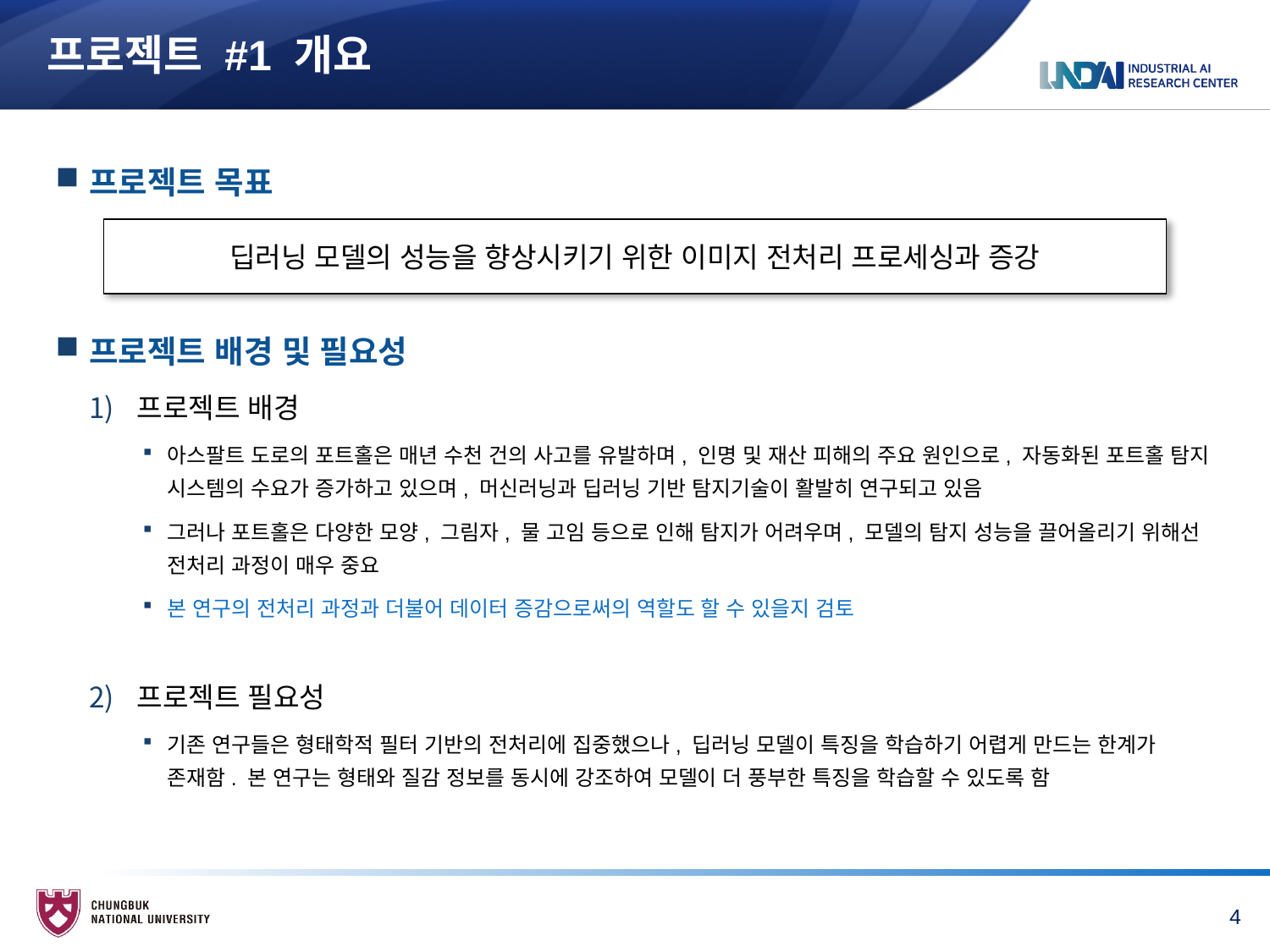

# 프로젝트 #1 개요
프로젝트 목표

프로젝트 배경 및 필요성
프로젝트 배경
아스팔트 도로의 포트홀은 매년 수천 건의 사고를 유발하며, 인명 및 재산 피해의 주요 원인으로, 자동화된 포트홀 탐지 시스템의 수요가 증가하고 있으며, 머신러닝과 딥러닝 기반 탐지기술이 활발히 연구되고 있음
그러나 포트홀은 다양한 모양, 그림자, 물 고임 등으로 인해 탐지가 어려우며, 모델의 탐지 성능을 끌어올리기 위해선 전처리 과정이 매우 중요
본 연구의 전처리 과정과 더불어 데이터 증감으로써의 역할도 할 수 있을지 검토
프로젝트 필요성
기존 연구들은 형태학적 필터 기반의 전처리에 집중했으나, 딥러닝 모델이 특징을 학습하기 어렵게 만드는 한계가 존재함. 본 연구는 형태와 질감 정보를 동시에 강조하여 모델이 더 풍부한 특징을 학습할 수 있도록 함
딥러닝 모델의 성능을 향상시키기 위한 이미지 전처리 프로세싱과 증강